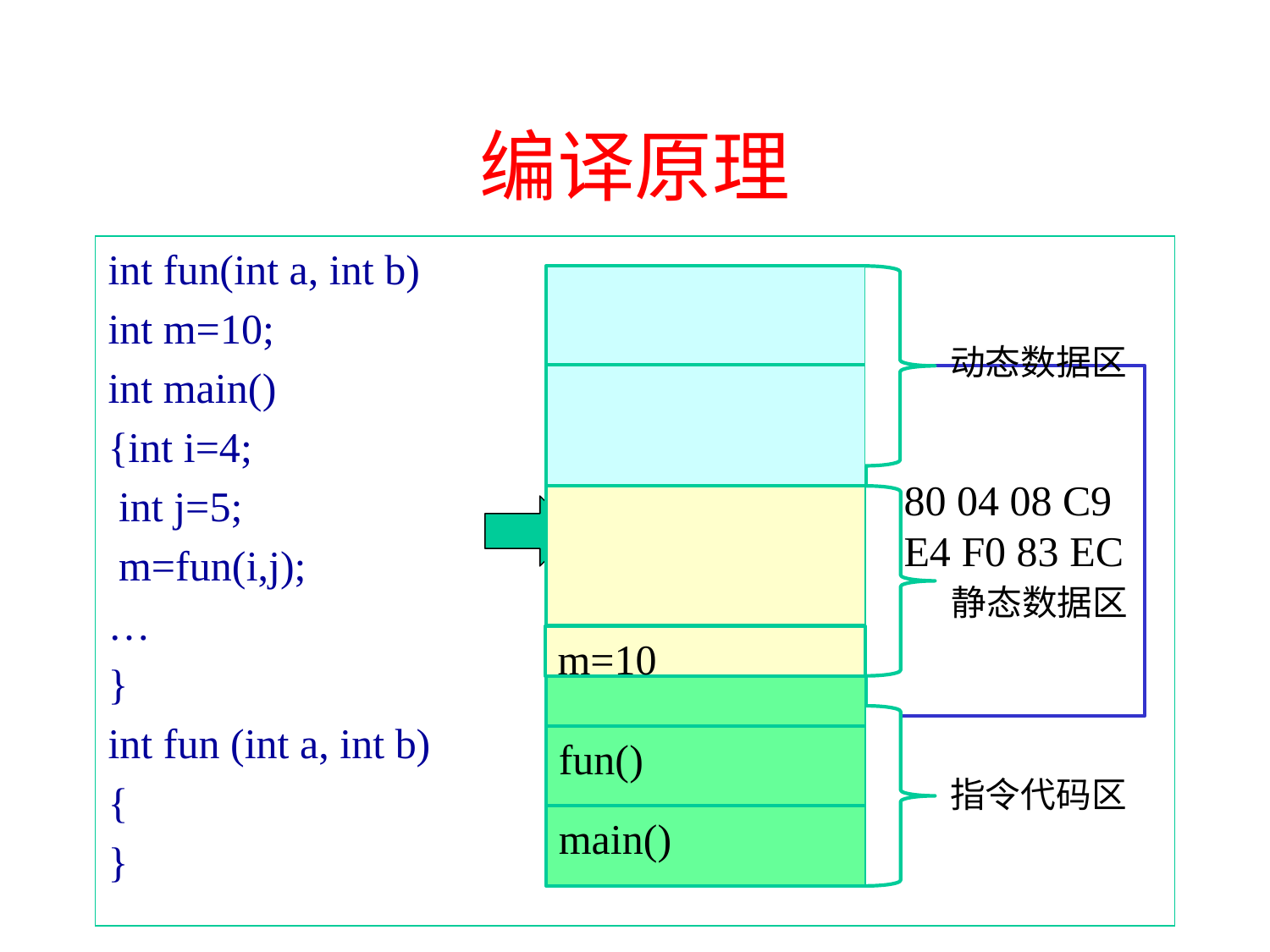

# 编译原理
int fun(int a, int b)
int m=10;
int main()
{int i=4;
 int j=5;
 m=fun(i,j);
…
}
int fun (int a, int b)
{
}

动态数据区

静态数据区
m=10

fun()
指令代码区
main()
机器指令代码
…
55 89 E5 A1 80 80 04 08 C9
C3 55 89 E5 83 E4 F0 83 EC
….